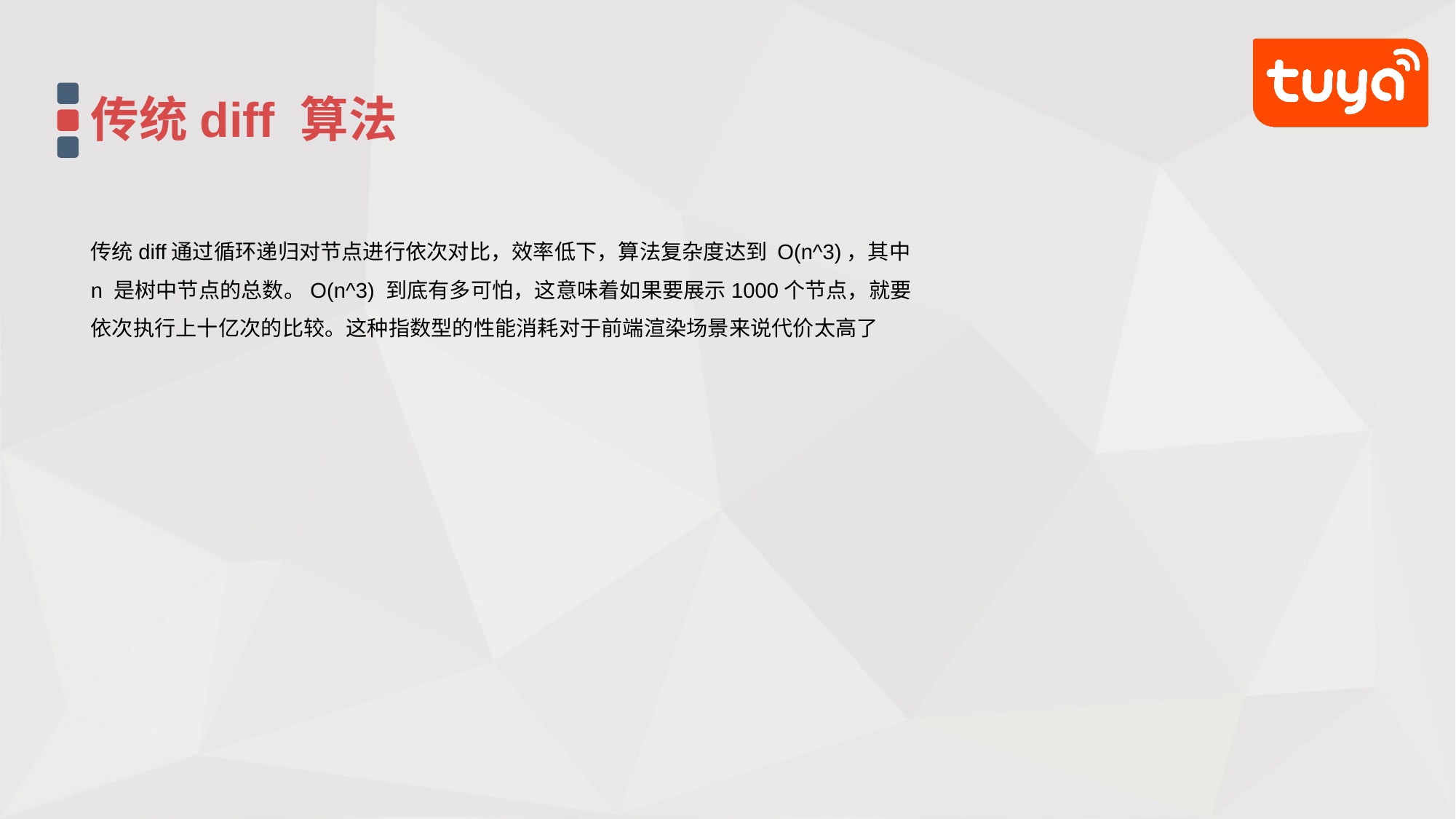

传统diff 算法
传统diff通过循环递归对节点进行依次对比，效率低下，算法复杂度达到 O(n^3)，其中 n 是树中节点的总数。O(n^3) 到底有多可怕，这意味着如果要展示1000个节点，就要依次执行上十亿次的比较。这种指数型的性能消耗对于前端渲染场景来说代价太高了